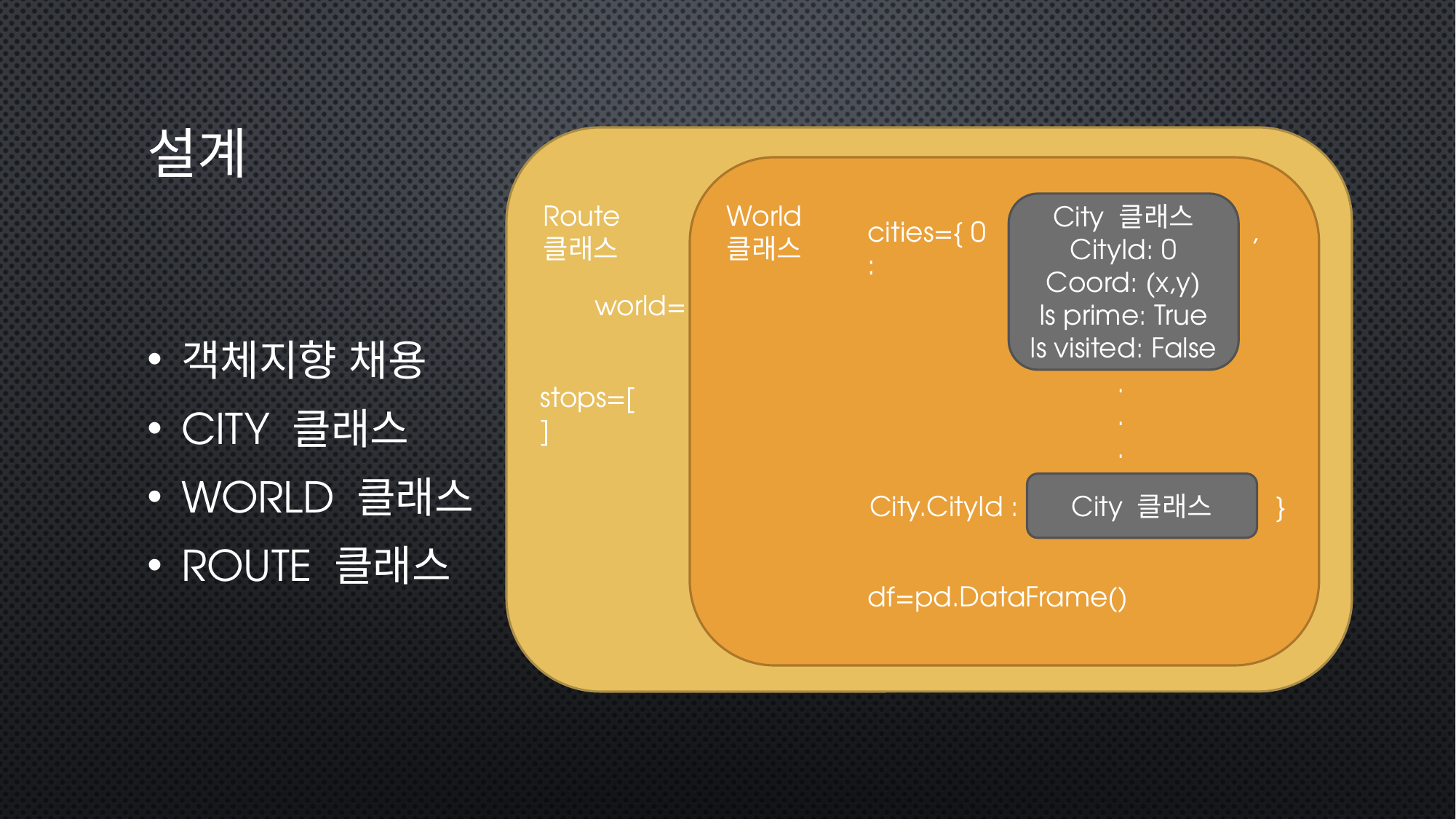

# 설계

Route
클래스
World
클래스
City 클래스
CityId: 0
Coord: (x,y)
Is prime: True
Is visited: False
cities={ 0 :
,
객체지향 채용
City 클래스
World 클래스
Route 클래스
world=
.
.
.
stops=[]
City 클래스
City.CityId :
}
df=pd.DataFrame()